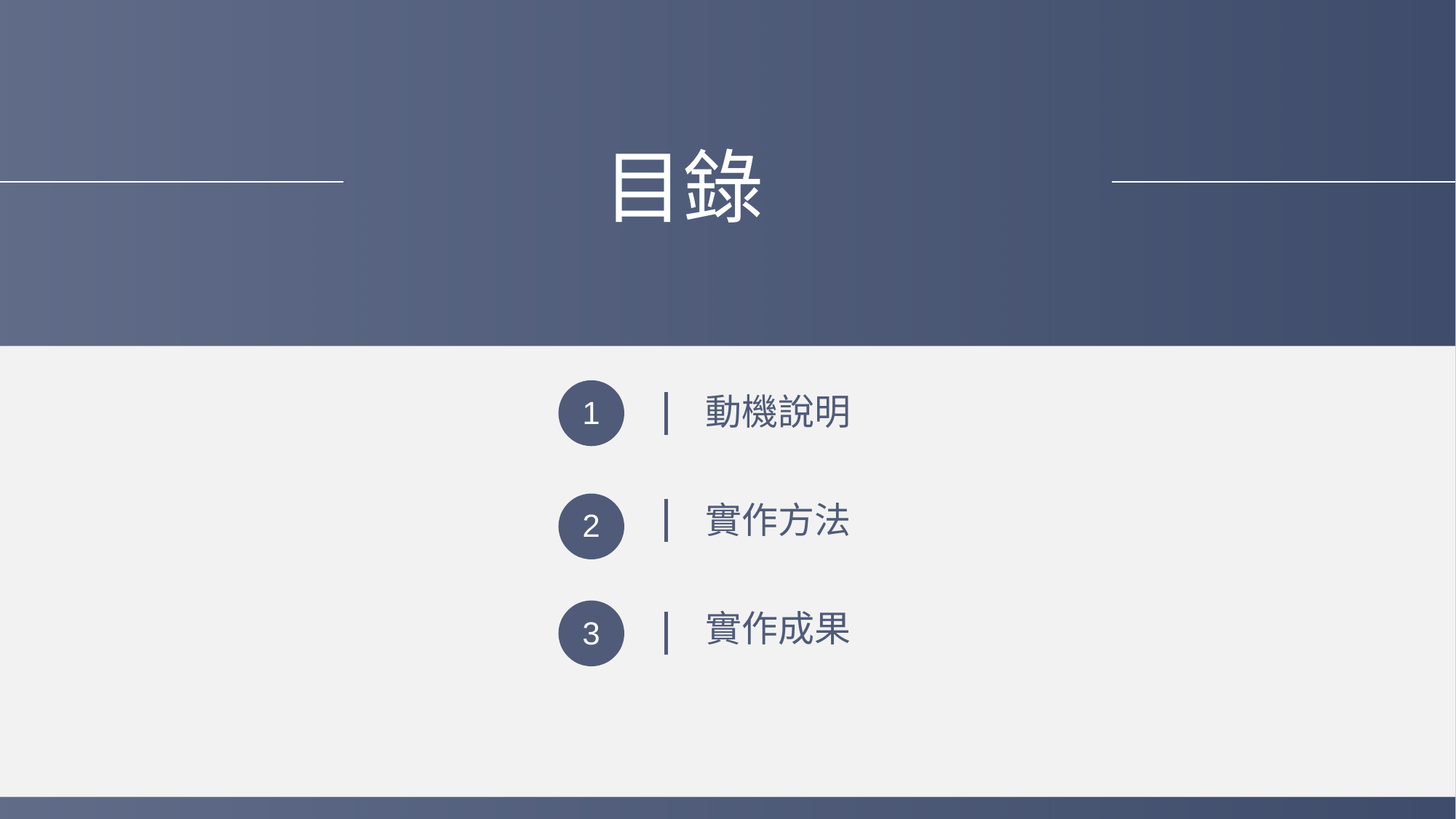

目錄
動機說明
1
實作方法
2
實作成果
3